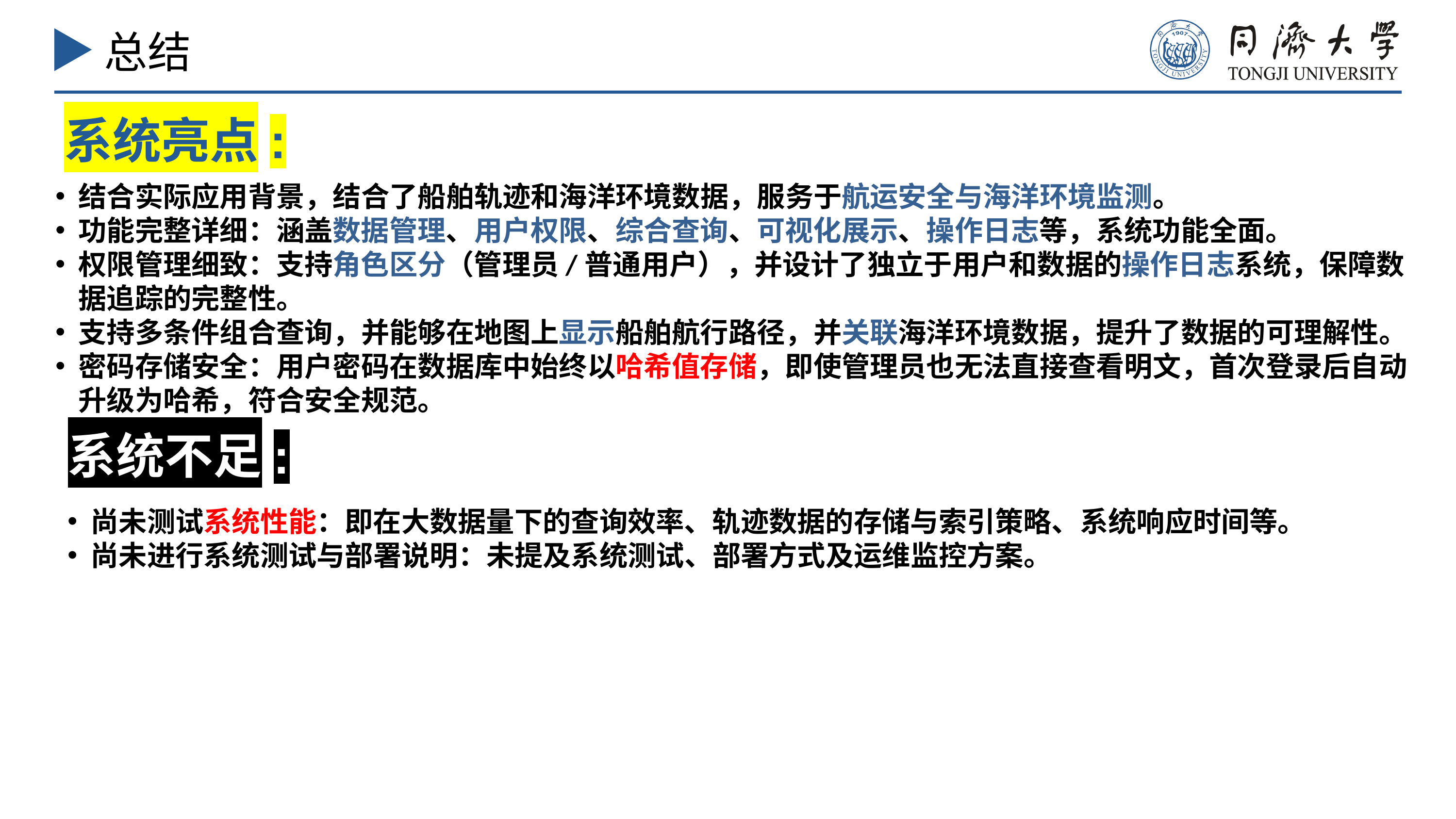

总结

系统亮点:
结合实际应用背景，结合了船舶轨迹和海洋环境数据，服务于航运安全与海洋环境监测。
功能完整详细：涵盖数据管理、用户权限、综合查询、可视化展示、操作日志等，系统功能全面。
权限管理细致：支持角色区分（管理员/普通用户），并设计了独立于用户和数据的操作日志系统，保障数据追踪的完整性。
支持多条件组合查询，并能够在地图上显示船舶航行路径，并关联海洋环境数据，提升了数据的可理解性。
密码存储安全：用户密码在数据库中始终以哈希值存储，即使管理员也无法直接查看明文，首次登录后自动升级为哈希，符合安全规范。
系统不足:
尚未测试系统性能：即在大数据量下的查询效率、轨迹数据的存储与索引策略、系统响应时间等。
尚未进行系统测试与部署说明：未提及系统测试、部署方式及运维监控方案。